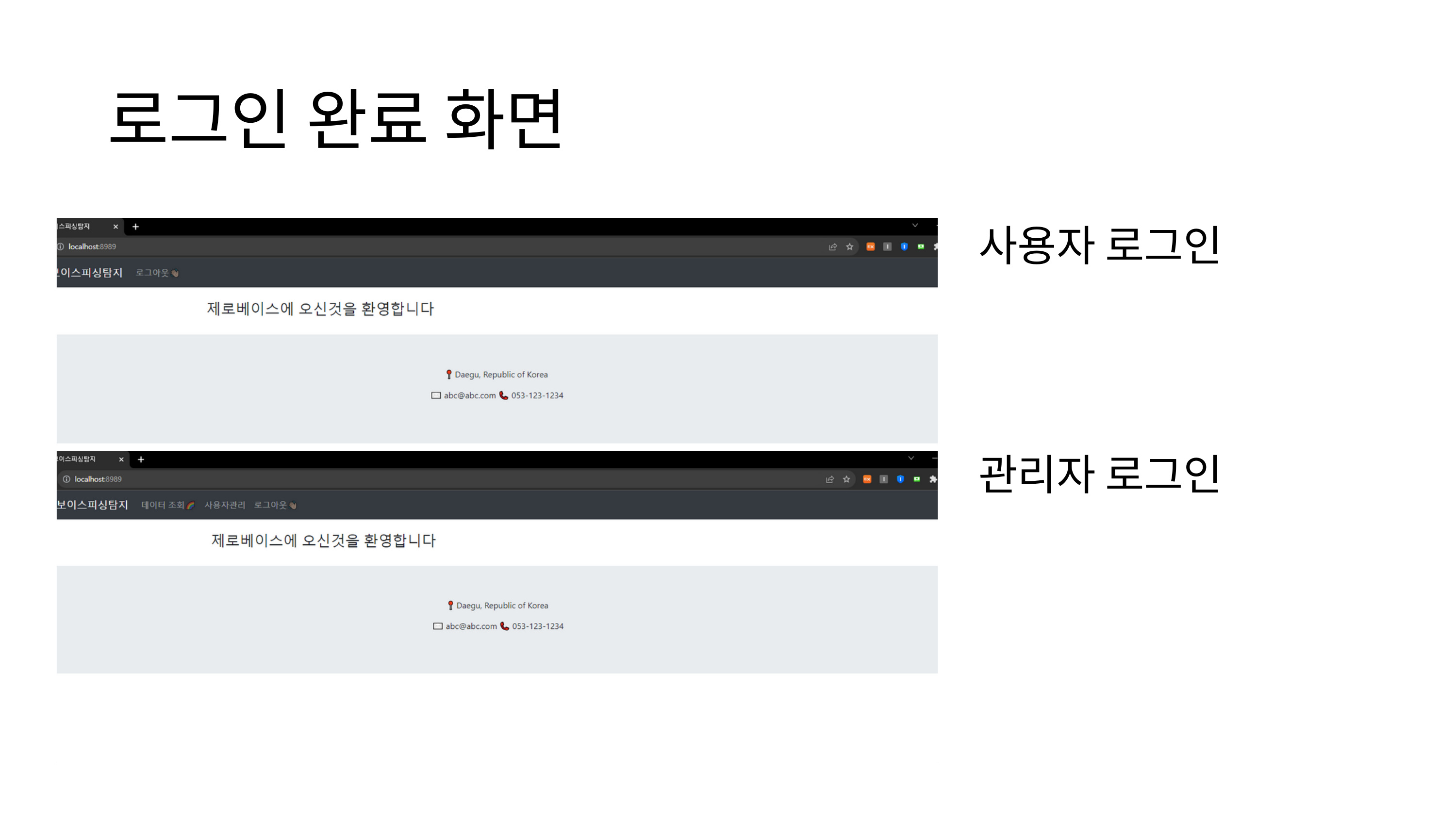

로그인 완료 화면

사용자 로그인

관리자 로그인